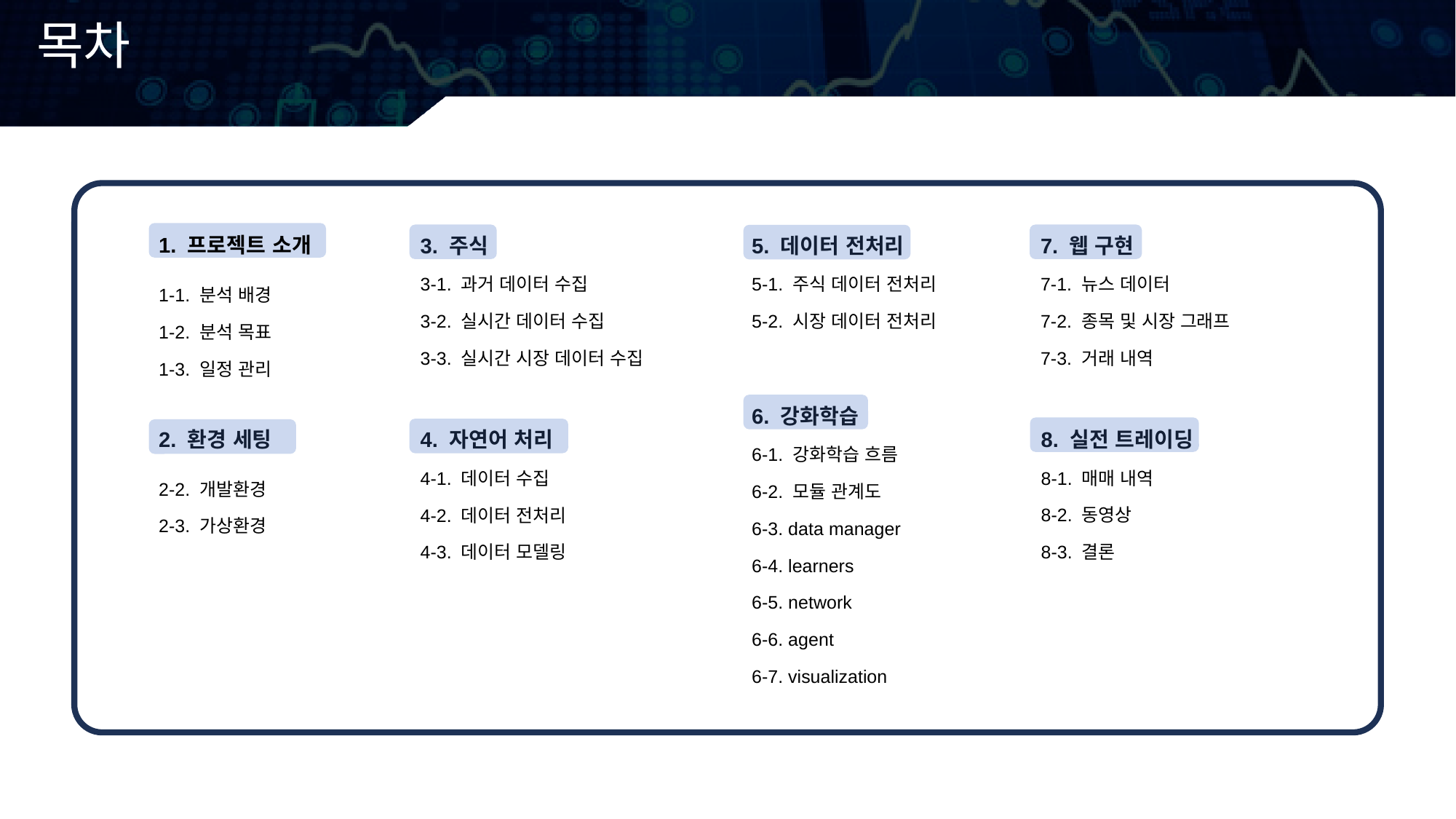

목차

1. 프로젝트 소개
1-1. 분석 배경
1-2. 분석 목표
1-3. 일정 관리
3. 주식
3-1. 과거 데이터 수집
3-2. 실시간 데이터 수집
3-3. 실시간 시장 데이터 수집
5. 데이터 전처리
5-1. 주식 데이터 전처리
5-2. 시장 데이터 전처리
7. 웹 구현
7-1. 뉴스 데이터
7-2. 종목 및 시장 그래프
7-3. 거래 내역

6. 강화학습
6-1. 강화학습 흐름
6-2. 모듈 관계도
6-3. data manager
6-4. learners
6-5. network
6-6. agent
6-7. visualization

2. 환경 세팅
2-2. 개발환경
2-3. 가상환경
4. 자연어 처리
4-1. 데이터 수집
4-2. 데이터 전처리
4-3. 데이터 모델링
8. 실전 트레이딩
8-1. 매매 내역
8-2. 동영상
8-3. 결론